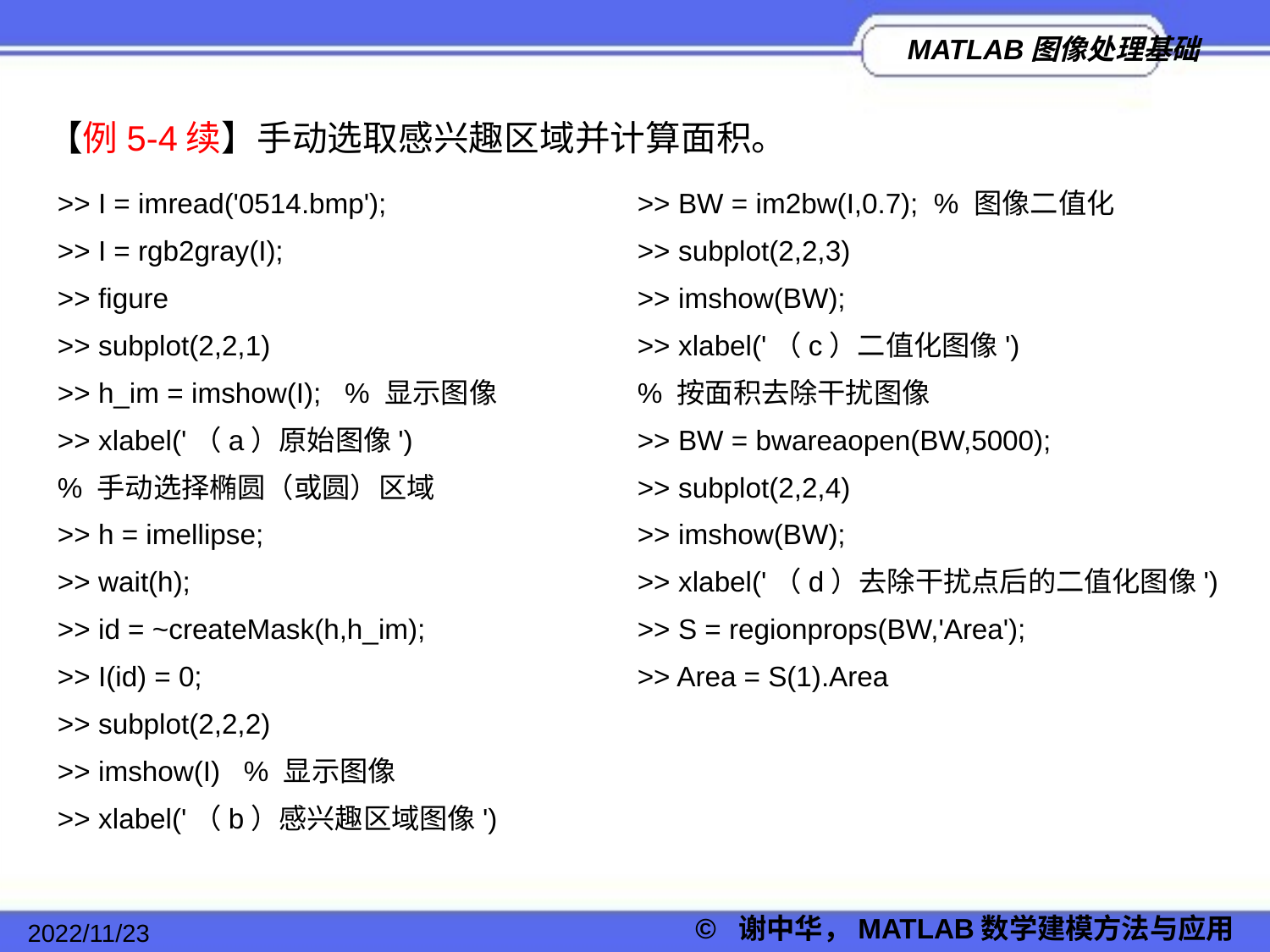

【例5-4续】手动选取感兴趣区域并计算面积。
>> BW = im2bw(I,0.7);  % 图像二值化
>> subplot(2,2,3)
>> imshow(BW);
>> xlabel('（c）二值化图像')
% 按面积去除干扰图像
>> BW = bwareaopen(BW,5000);
>> subplot(2,2,4)
>> imshow(BW);
>> xlabel('（d）去除干扰点后的二值化图像')
>> S = regionprops(BW,'Area');
>> Area = S(1).Area
>> I = imread('0514.bmp');
>> I = rgb2gray(I);
>> figure
>> subplot(2,2,1)
>> h_im = imshow(I);   % 显示图像
>> xlabel('（a）原始图像')
% 手动选择椭圆（或圆）区域
>> h = imellipse;
>> wait(h);
>> id = ~createMask(h,h_im);
>> I(id) = 0;
>> subplot(2,2,2)
>> imshow(I)   % 显示图像
>> xlabel('（b）感兴趣区域图像')
©  谢中华，MATLAB数学建模方法与应用
2022/11/23